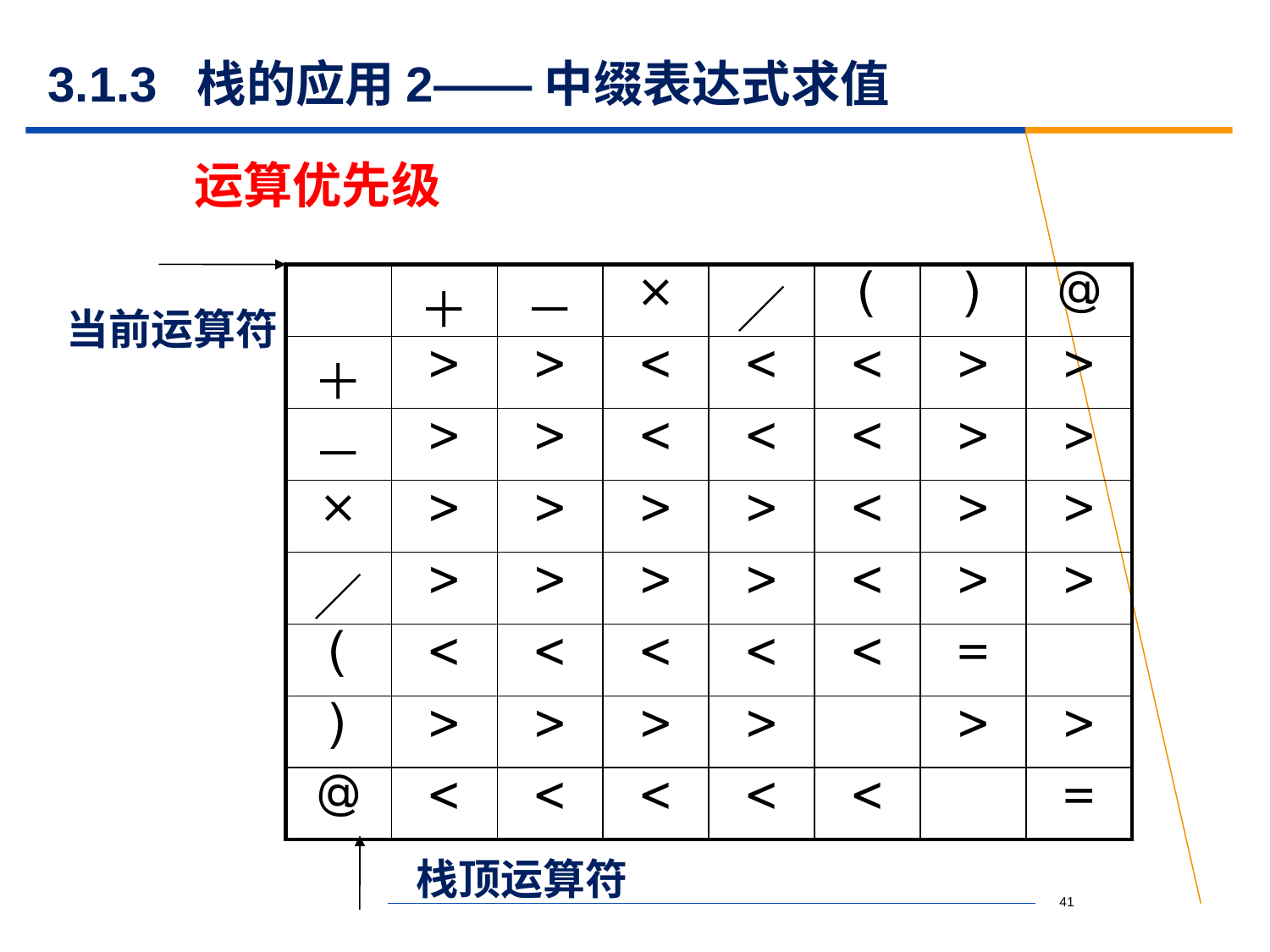

# 3.1.3  栈的应用2——中缀表达式求值
运算优先级

|  | ＋ | － | × | ／ | ( | ) | @ |
| --- | --- | --- | --- | --- | --- | --- | --- |
| ＋ | > | > | < | < | < | > | > |
| － | > | > | < | < | < | > | > |
| × | > | > | > | > | < | > | > |
| ／ | > | > | > | > | < | > | > |
| ( | < | < | < | < | < | = |  |
| ) | > | > | > | > |  | > | > |
| @ | < | < | < | < | < |  | = |
当前运算符

栈顶运算符